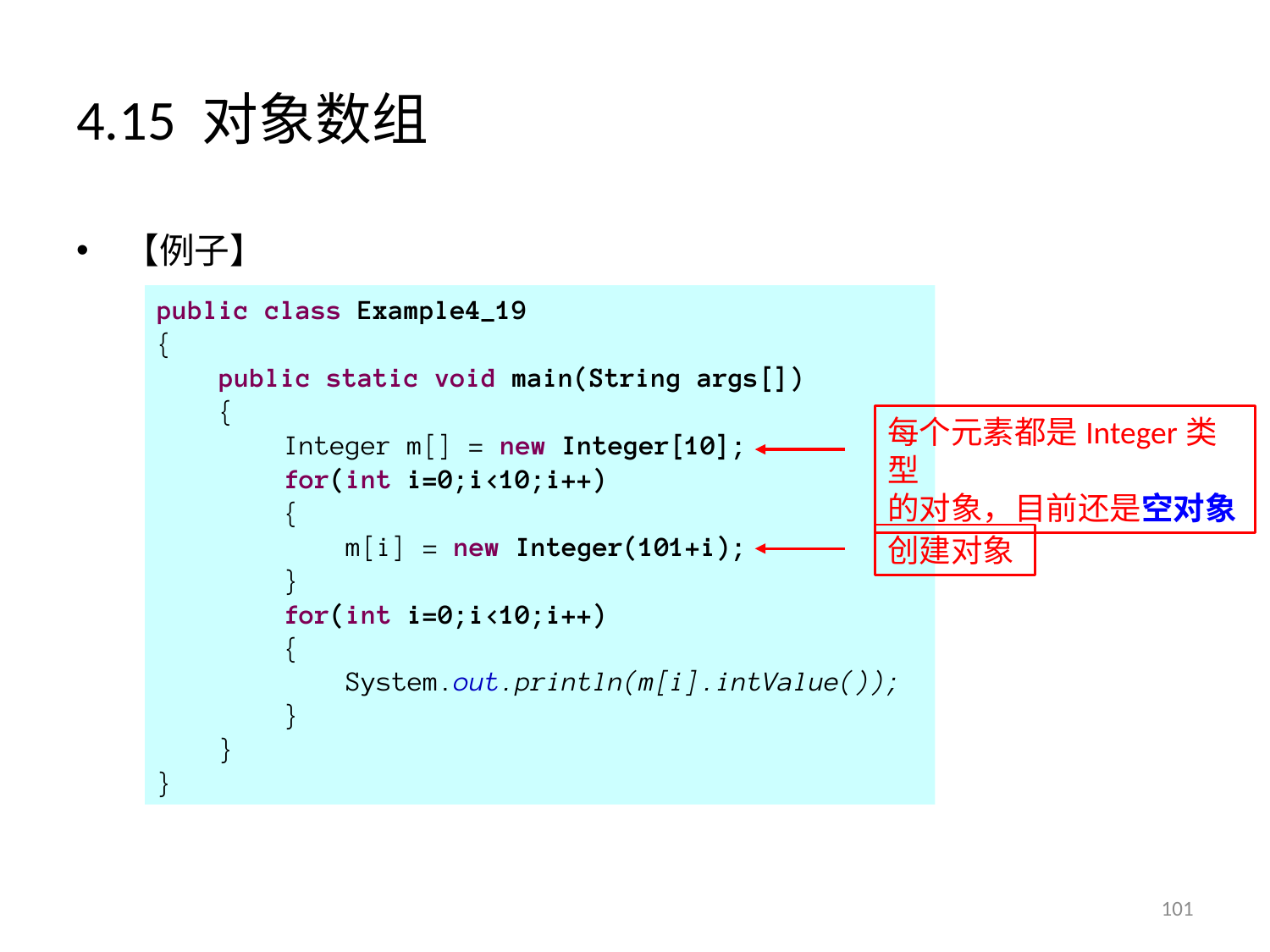

# 4.15 对象数组
【例子】
public class Example4_19
{
    public static void main(String args[])
    {
	Integer m[] = new Integer[10];
	for(int i=0;i<10;i++)
	{
	    m[i] = new Integer(101+i);
	}
	for(int i=0;i<10;i++)
	{
	    System.out.println(m[i].intValue());
	}
    }
}
每个元素都是Integer类型
的对象，目前还是空对象
创建对象
101